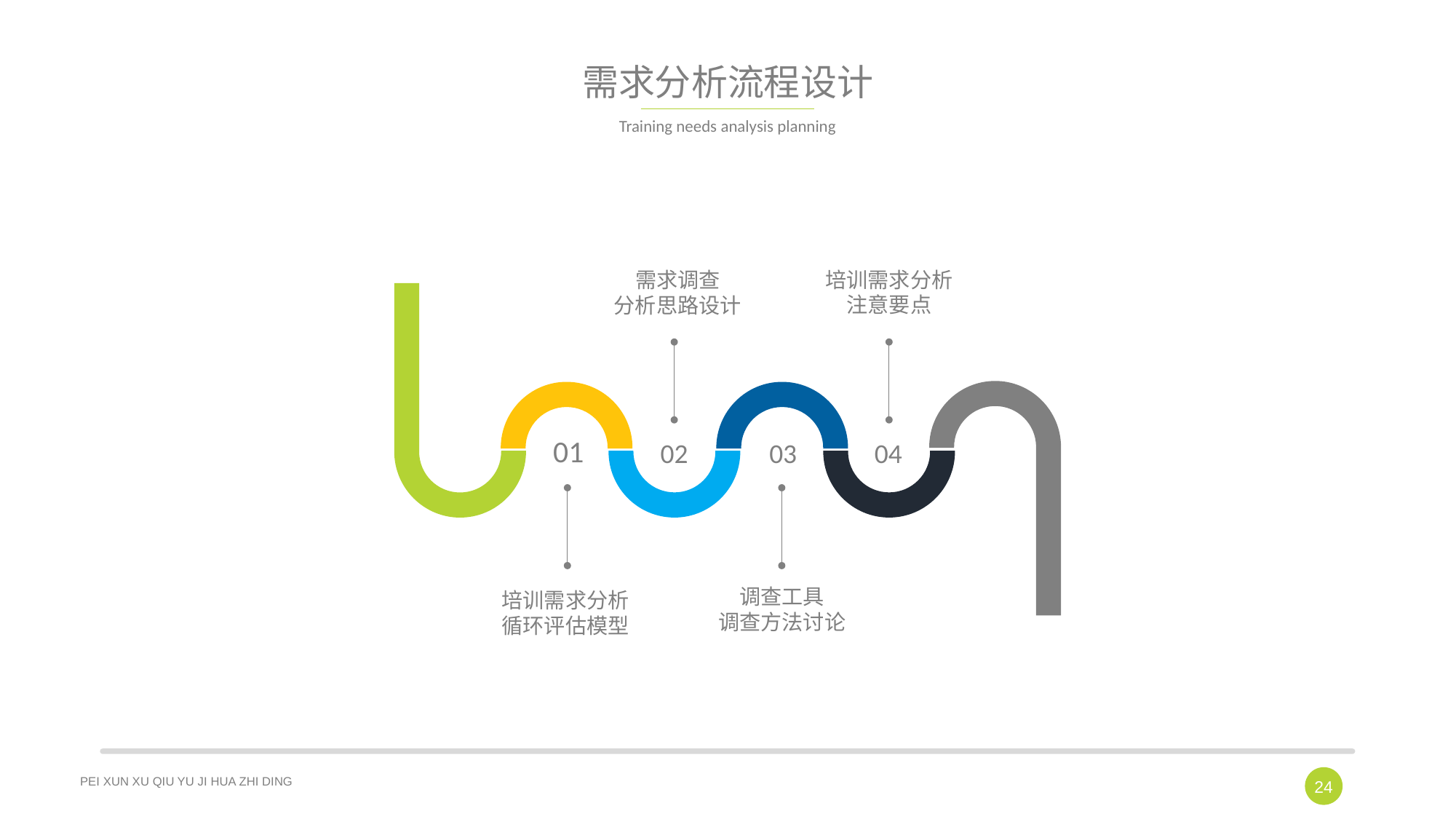

# 需求分析流程设计
Training needs analysis planning
培训需求分析
注意要点

需求调查
分析思路设计

01
02
03
04

培训需求分析
循环评估模型

调查工具
调查方法讨论